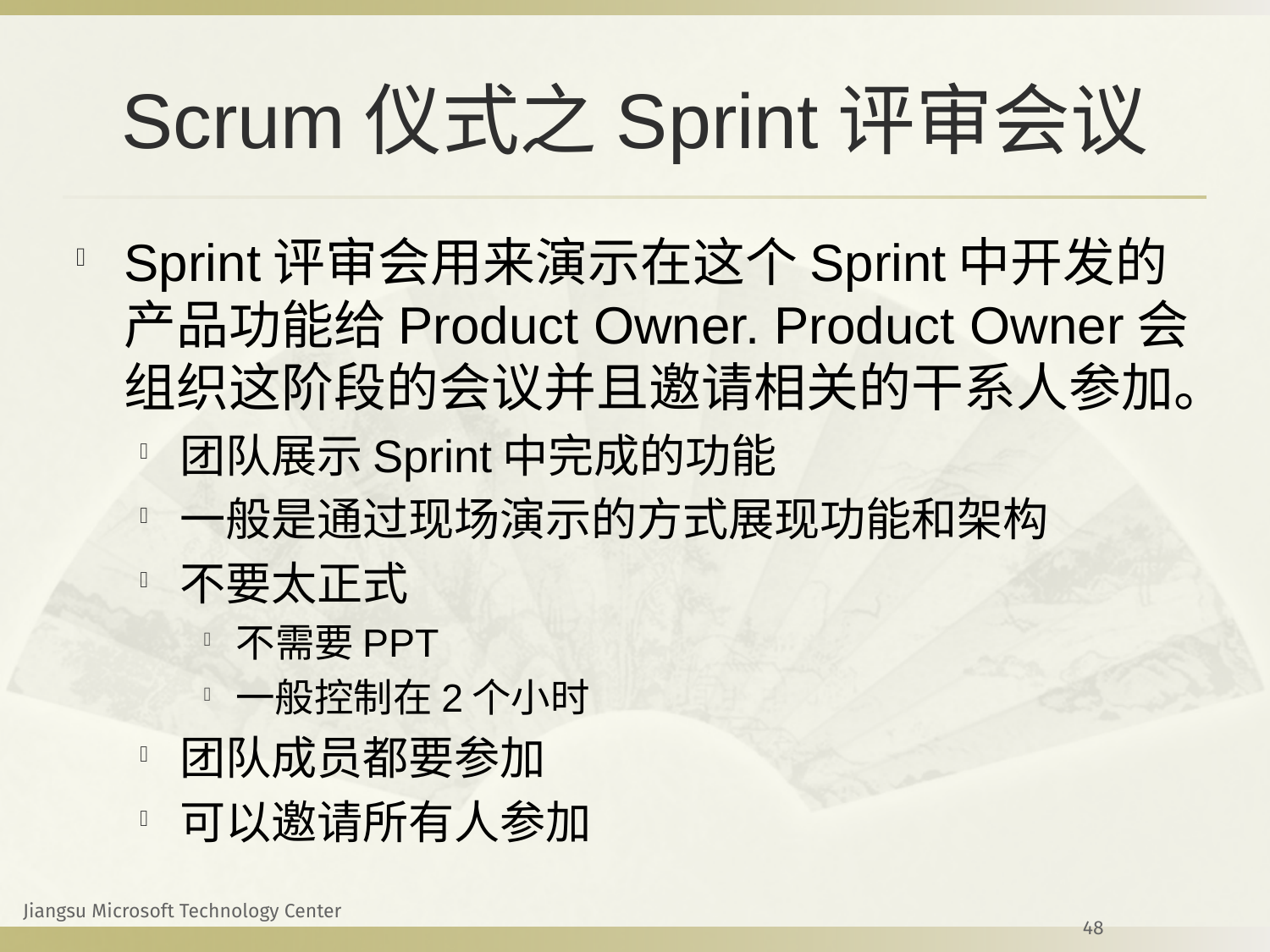

# Scrum仪式之Sprint评审会议
Sprint评审会用来演示在这个Sprint中开发的产品功能给Product Owner. Product Owner会组织这阶段的会议并且邀请相关的干系人参加。
团队展示Sprint中完成的功能
一般是通过现场演示的方式展现功能和架构
不要太正式
不需要PPT
一般控制在2个小时
团队成员都要参加
可以邀请所有人参加
Jiangsu Microsoft Technology Center
48